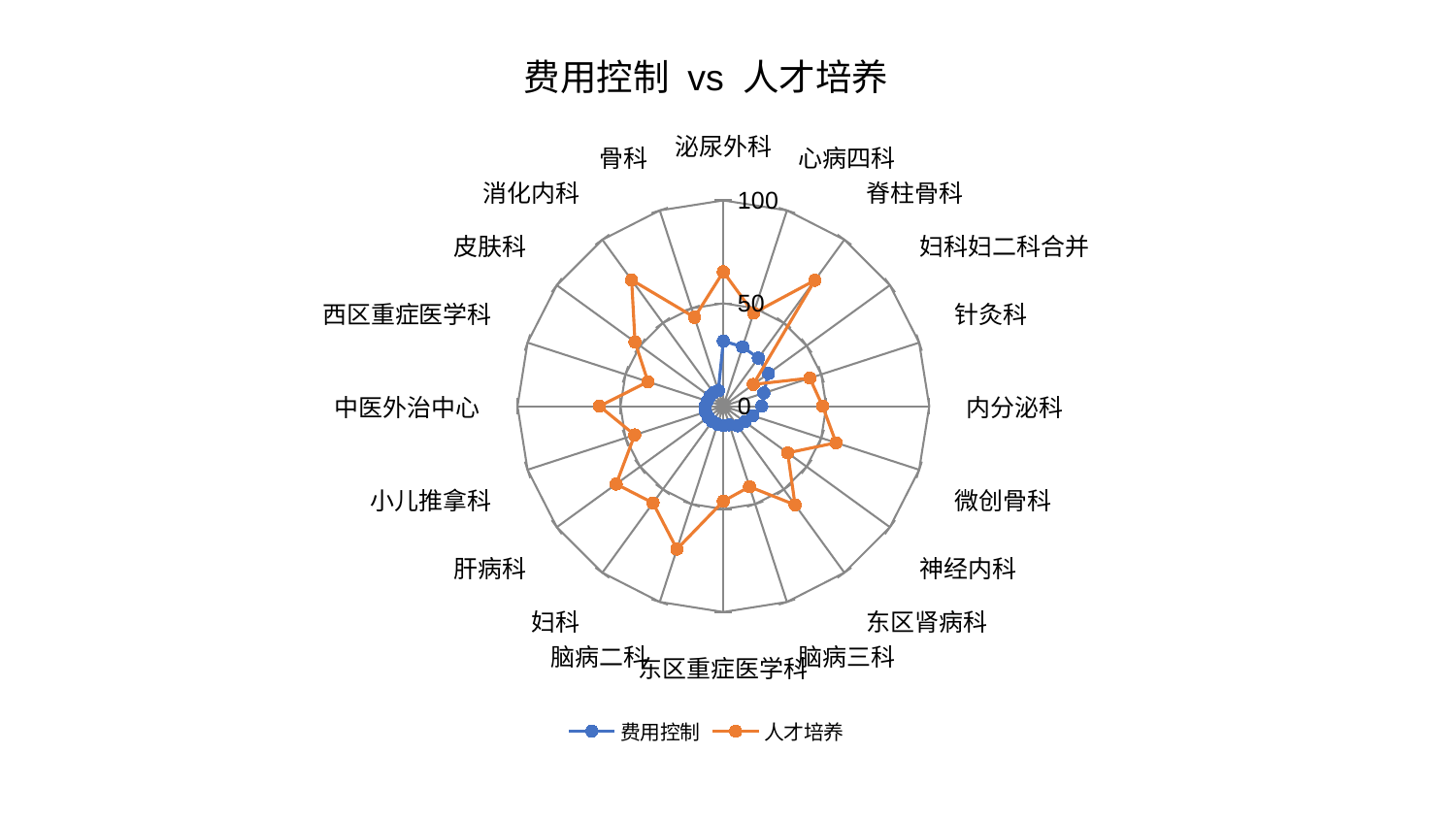

### Chart: 费用控制 vs 人才培养

| Category | 费用控制 | 人才培养 |
|---|---|---|
| 泌尿外科 | 31.662425594756485 | 65.29946907657724 |
| 心病四科 | 30.311269160426313 | 47.52857540102312 |
| 脊柱骨科 | 28.926803770079392 | 75.6007883653566 |
| 妇科妇二科合并 | 27.095146567812943 | 17.989394006137047 |
| 针灸科 | 20.64569858509743 | 44.1646550669605 |
| 内分泌科 | 18.658165965003285 | 48.23220109992622 |
| 微创骨科 | 15.004570171067217 | 57.55171141744241 |
| 神经内科 | 12.870239505393318 | 38.63975378402139 |
| 东区肾病科 | 11.791749594384166 | 59.26843856128114 |
| 脑病三科 | 9.524948826286039 | 41.140122678189925 |
| 东区重症医学科 | 9.425707795960982 | 46.166093744280865 |
| 脑病二科 | 9.23091055983021 | 73.00667005358784 |
| 妇科 | 9.161048473322927 | 58.13871275783331 |
| 肝病科 | 9.105809670776065 | 64.37488780134093 |
| 小儿推拿科 | 9.090059950543786 | 45.30224791962305 |
| 中医外治中心 | 8.921234278982453 | 60.137255062551105 |
| 西区重症医学科 | 8.21568599658545 | 38.5201449756671 |
| 皮肤科 | 8.114395831304776 | 53.04566428240954 |
| 消化内科 | 8.028574377041394 | 75.8283273258149 |
| 骨科 | 7.9251773521207864 | 45.40284979720685 |
48